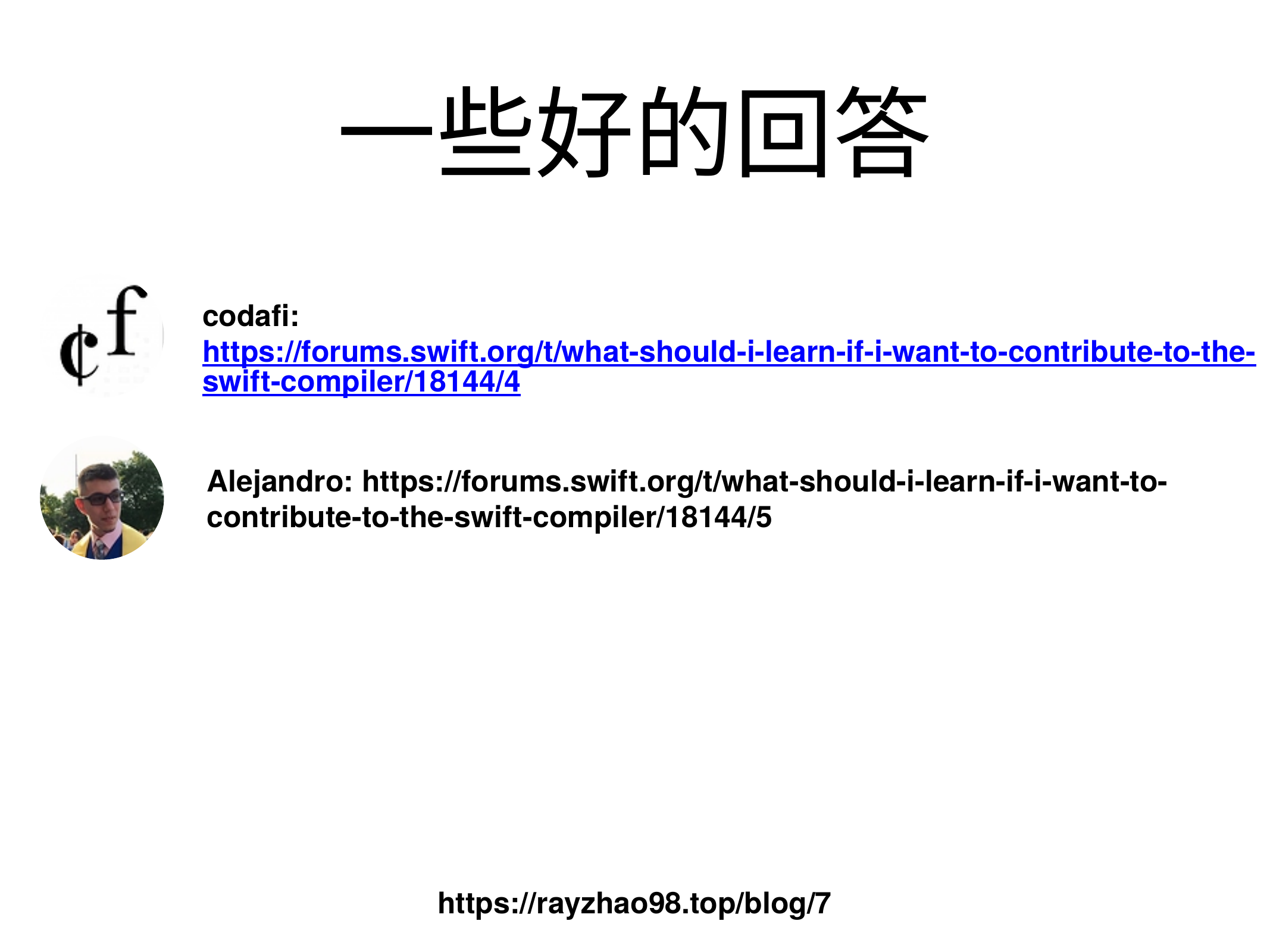

# 一些好的回答

codafi: https://forums.swift.org/t/what-should-i-learn-if-i-want-to-contribute-to-the-swift-compiler/18144/4

Alejandro: https://forums.swift.org/t/what-should-i-learn-if-i-want-to-contribute-to-the-swift-compiler/18144/5
https://rayzhao98.top/blog/7